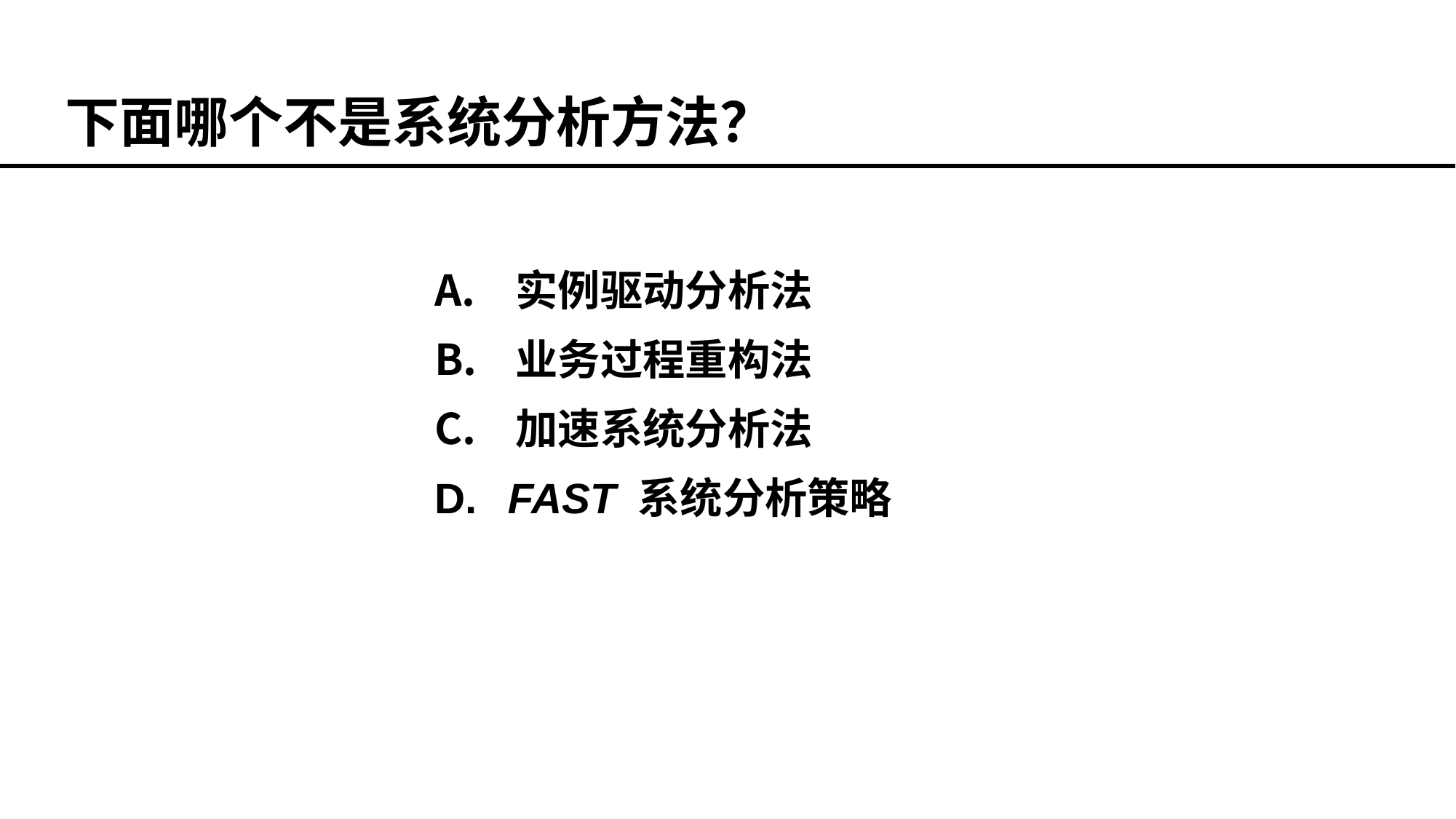

下面哪个不是系统分析方法？
 实例驱动分析法
 业务过程重构法
 加速系统分析法
 FAST 系统分析策略